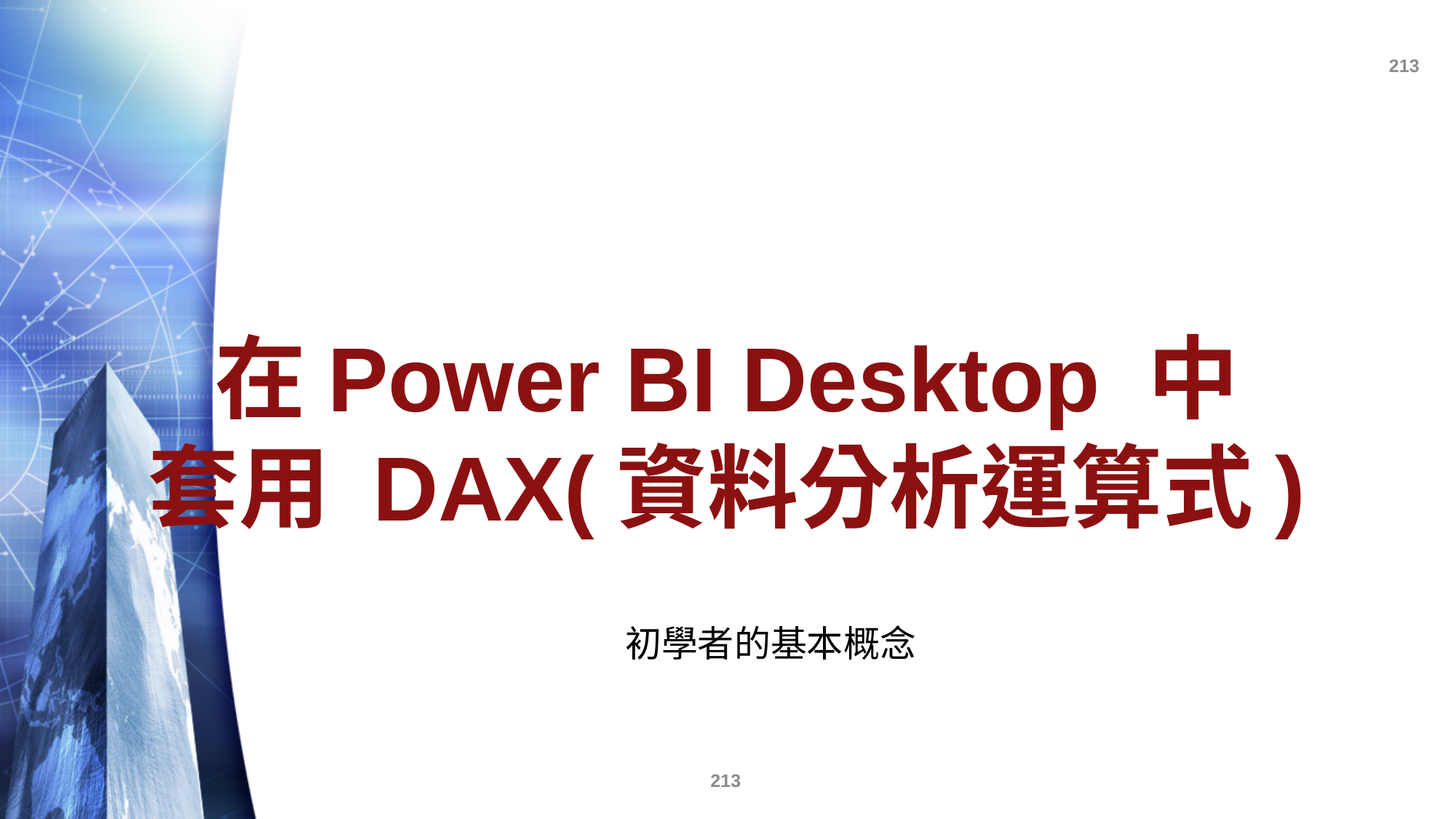

# 在Power BI Desktop 中 套用 DAX(資料分析運算式)
初學者的基本概念
213